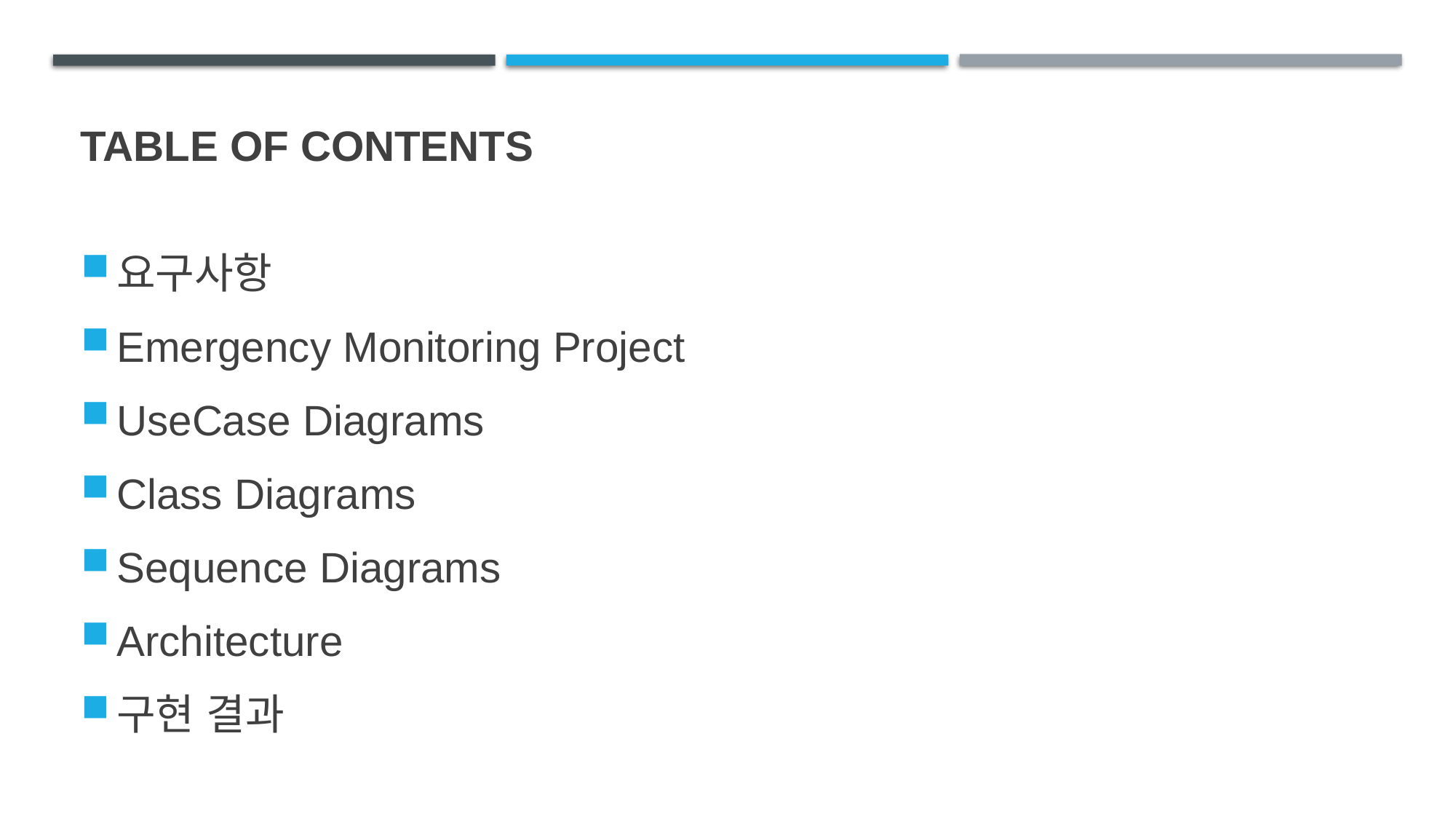

# Table of contents
요구사항
Emergency Monitoring Project
UseCase Diagrams
Class Diagrams
Sequence Diagrams
Architecture
구현 결과